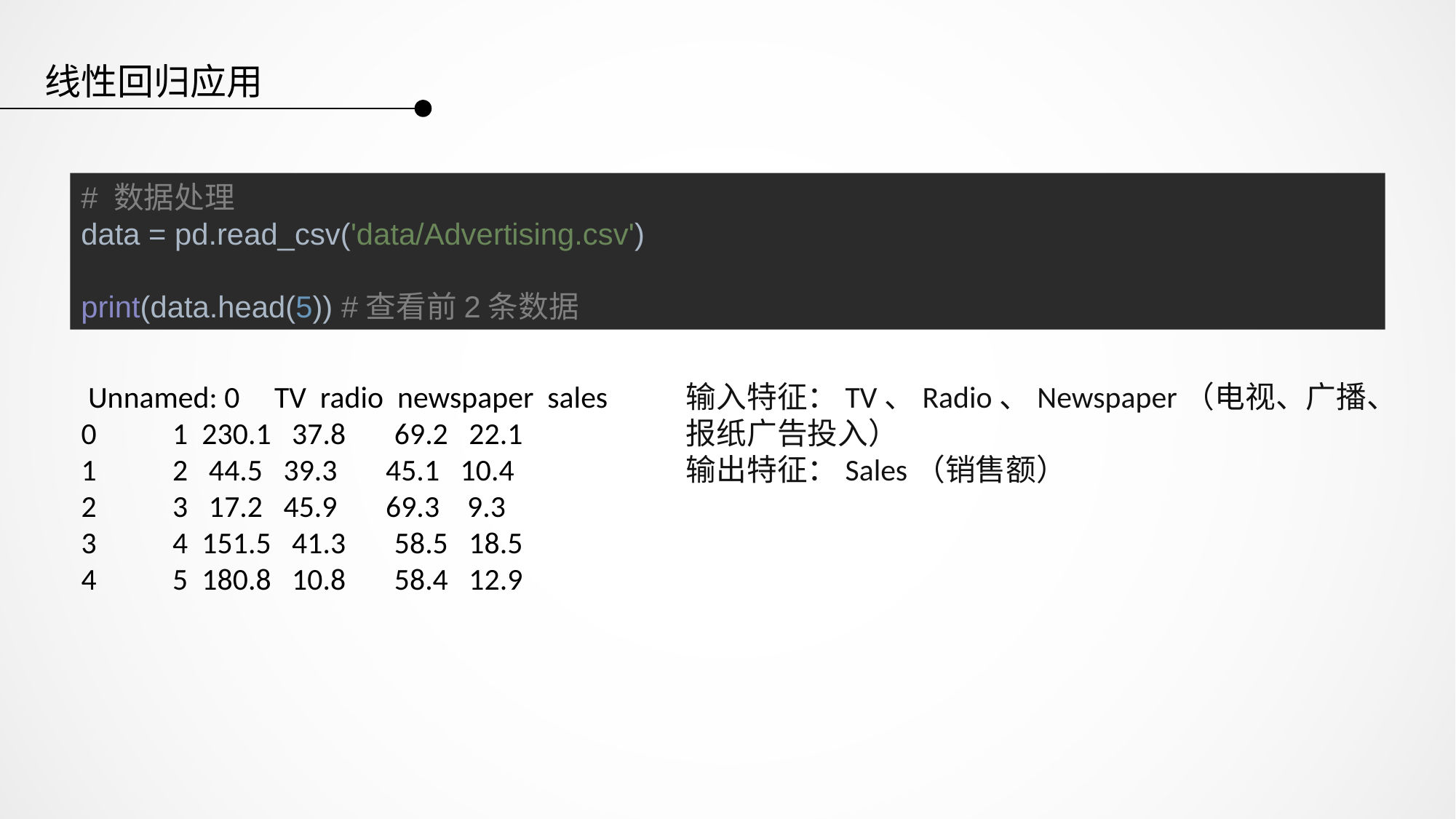

线性回归应用

# 数据处理 data = pd.read_csv('data/Advertising.csv') print(data.head(5)) #查看前2条数据
 Unnamed: 0     TV  radio  newspaper  sales
0           1  230.1   37.8       69.2   22.1
1           2   44.5   39.3       45.1   10.4
2           3   17.2   45.9       69.3    9.3
3           4  151.5   41.3       58.5   18.5
4           5  180.8   10.8       58.4   12.9
输入特征：TV、Radio、Newspaper（电视、广播、报纸广告投入）
输出特征：Sales（销售额）